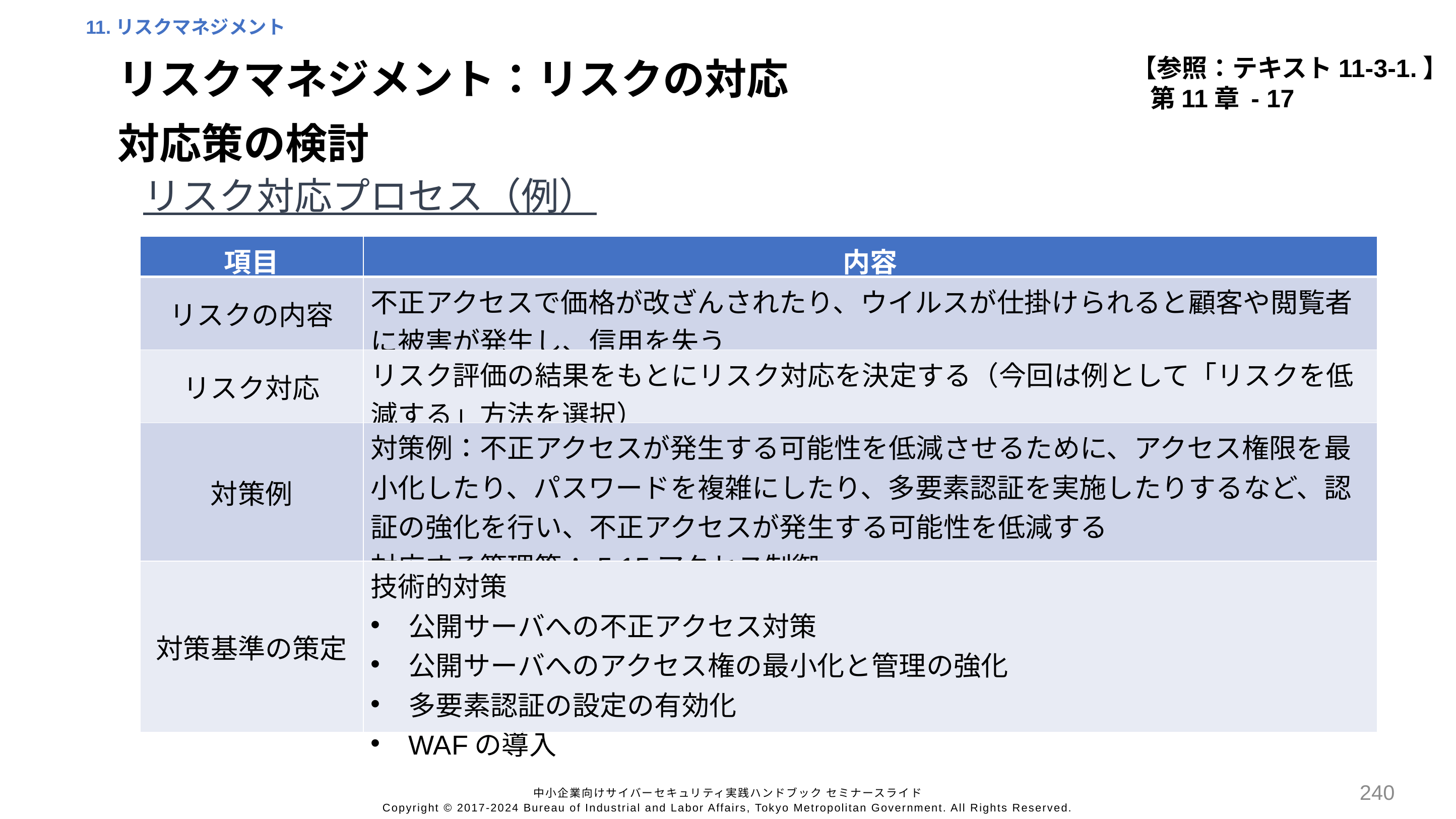

11.リスクマネジメント
【参照：テキスト11-3-1.】
第11章 - 17
リスクマネジメント：リスクの対応
対応策の検討
リスク対応プロセス（例）

| 項目 | 内容 |
| --- | --- |
| リスクの内容 | 不正アクセスで価格が改ざんされたり、ウイルスが仕掛けられると顧客や閲覧者に被害が発生し、信用を失う |
| リスク対応 | リスク評価の結果をもとにリスク対応を決定する（今回は例として「リスクを低減する」方法を選択） |
| 対策例 | 対策例：不正アクセスが発生する可能性を低減させるために、アクセス権限を最小化したり、パスワードを複雑にしたり、多要素認証を実施したりするなど、認証の強化を行い、不正アクセスが発生する可能性を低減する 対応する管理策：5.15アクセス制御 |
| 対策基準の策定 | 技術的対策 公開サーバへの不正アクセス対策 公開サーバへのアクセス権の最小化と管理の強化 多要素認証の設定の有効化 WAFの導入 |
240